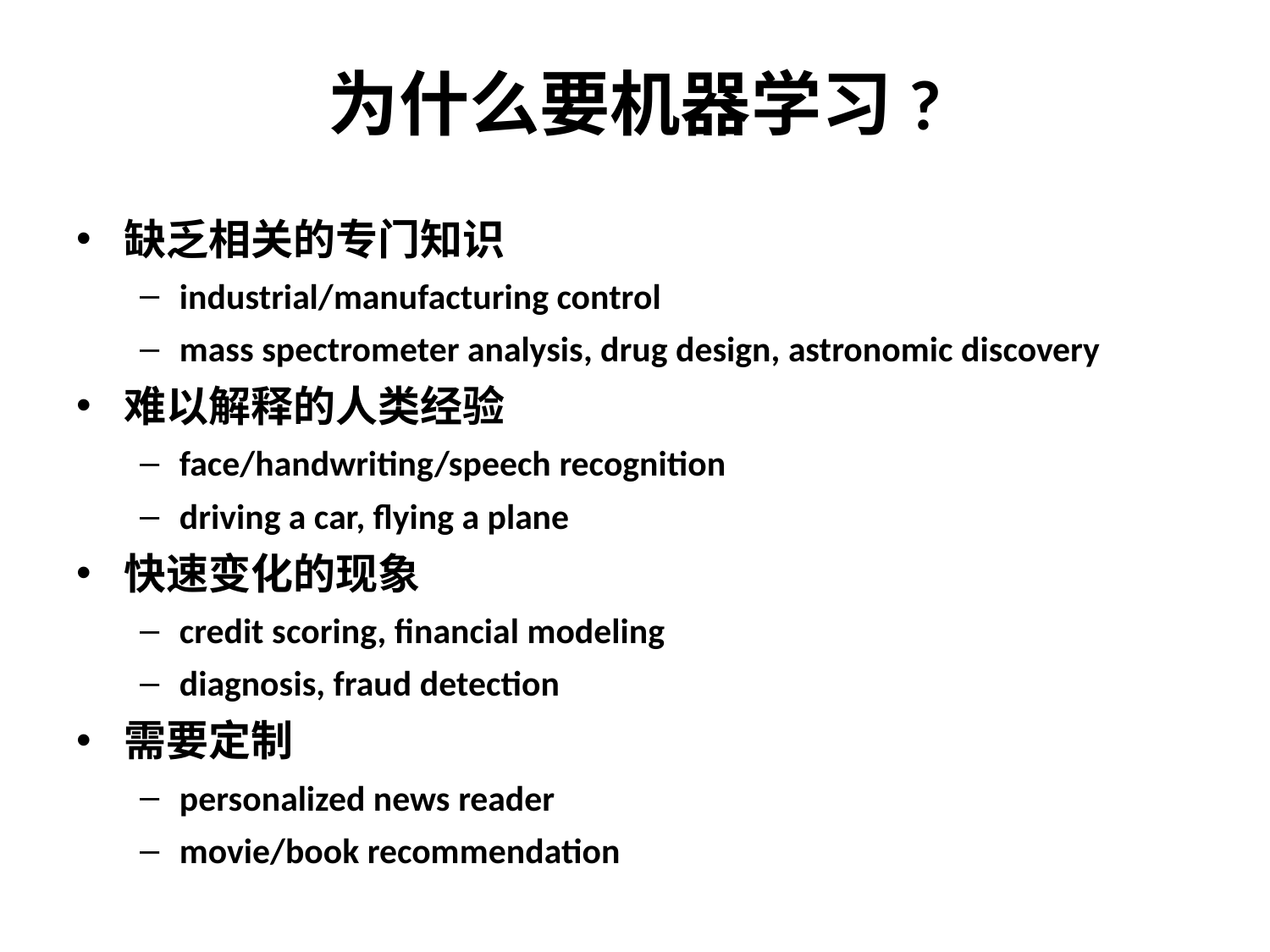

# 为什么要机器学习?
缺乏相关的专门知识
industrial/manufacturing control
mass spectrometer analysis, drug design, astronomic discovery
难以解释的人类经验
face/handwriting/speech recognition
driving a car, flying a plane
快速变化的现象
credit scoring, financial modeling
diagnosis, fraud detection
需要定制
personalized news reader
movie/book recommendation